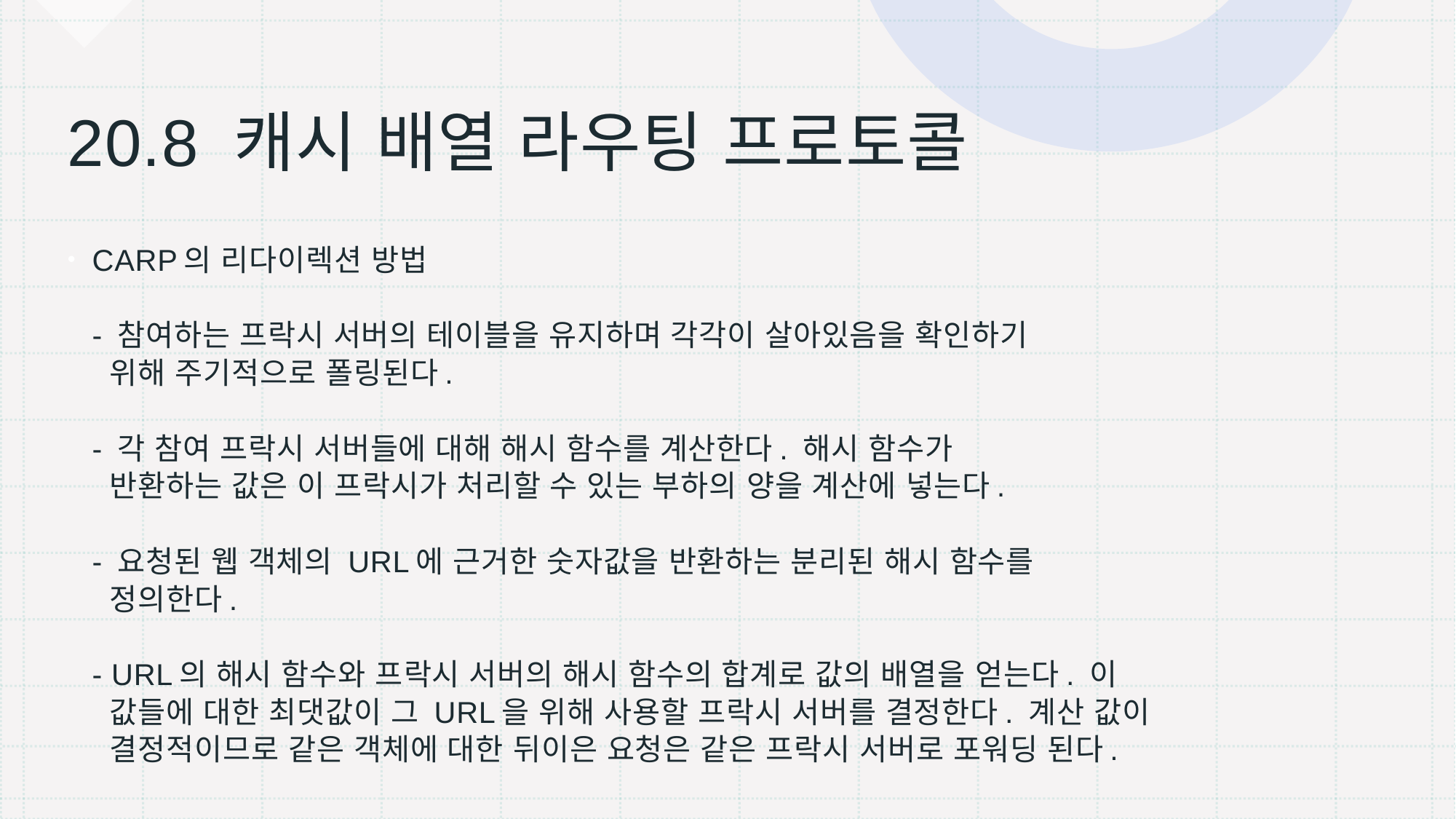

# 20.8 캐시 배열 라우팅 프로토콜
CARP의 리다이렉션 방법
- 참여하는 프락시 서버의 테이블을 유지하며 각각이 살아있음을 확인하기
  위해 주기적으로 폴링된다.
- 각 참여 프락시 서버들에 대해 해시 함수를 계산한다. 해시 함수가
  반환하는 값은 이 프락시가 처리할 수 있는 부하의 양을 계산에 넣는다.
- 요청된 웹 객체의 URL에 근거한 숫자값을 반환하는 분리된 해시 함수를
  정의한다.
- URL의 해시 함수와 프락시 서버의 해시 함수의 합계로 값의 배열을 얻는다. 이
  값들에 대한 최댓값이 그 URL을 위해 사용할 프락시 서버를 결정한다. 계산 값이
  결정적이므로 같은 객체에 대한 뒤이은 요청은 같은 프락시 서버로 포워딩 된다.